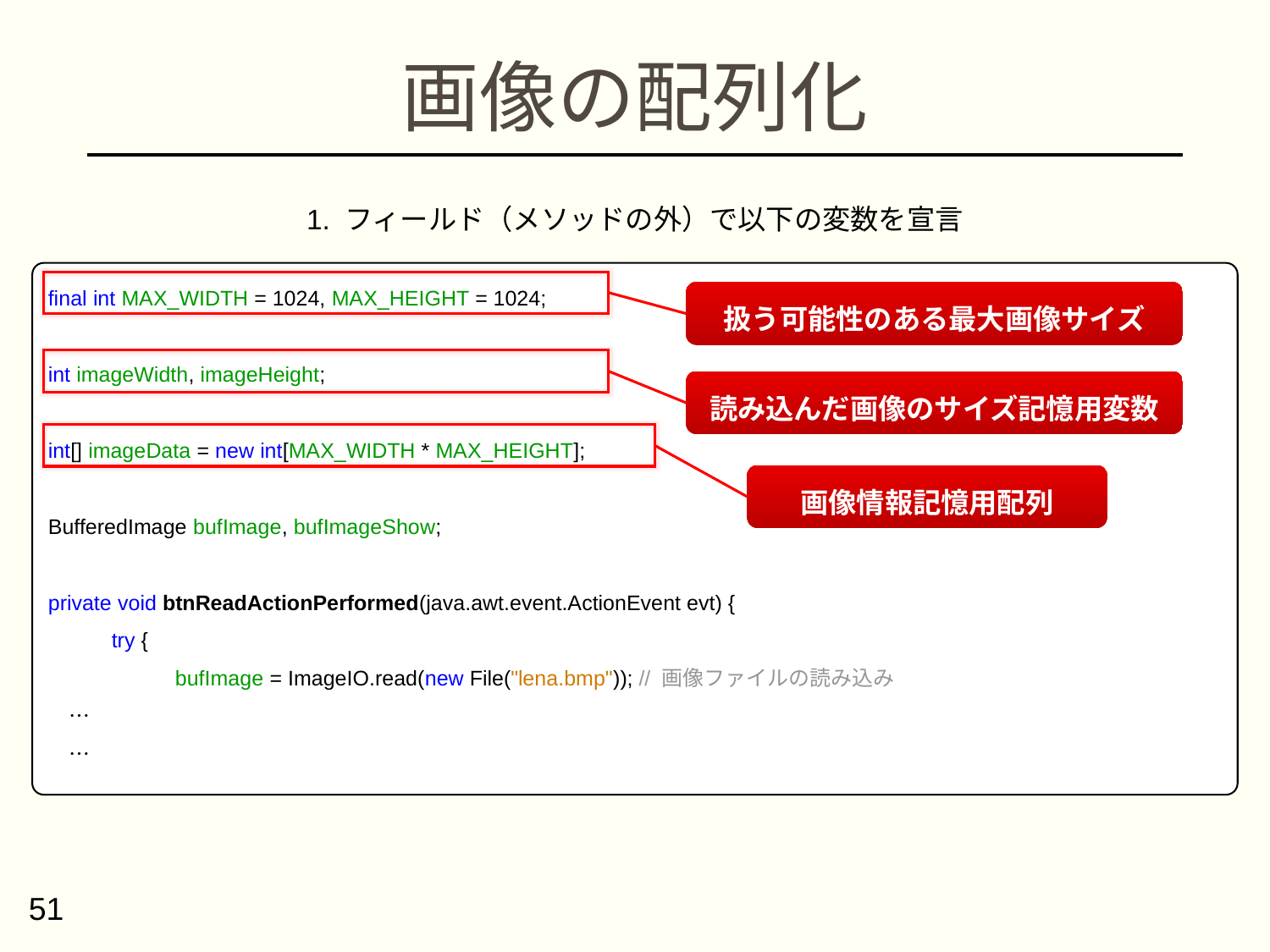

# 画像の配列化
1. フィールド（メソッドの外）で以下の変数を宣言
final int MAX_WIDTH = 1024, MAX_HEIGHT = 1024;

int imageWidth, imageHeight;

int[] imageData = new int[MAX_WIDTH * MAX_HEIGHT];

BufferedImage bufImage, bufImageShow;

private void btnReadActionPerformed(java.awt.event.ActionEvent evt) {
try {
bufImage = ImageIO.read(new File("lena.bmp")); // 画像ファイルの読み込み
　…
　…

扱う可能性のある最大画像サイズ

読み込んだ画像のサイズ記憶用変数

画像情報記憶用配列
51